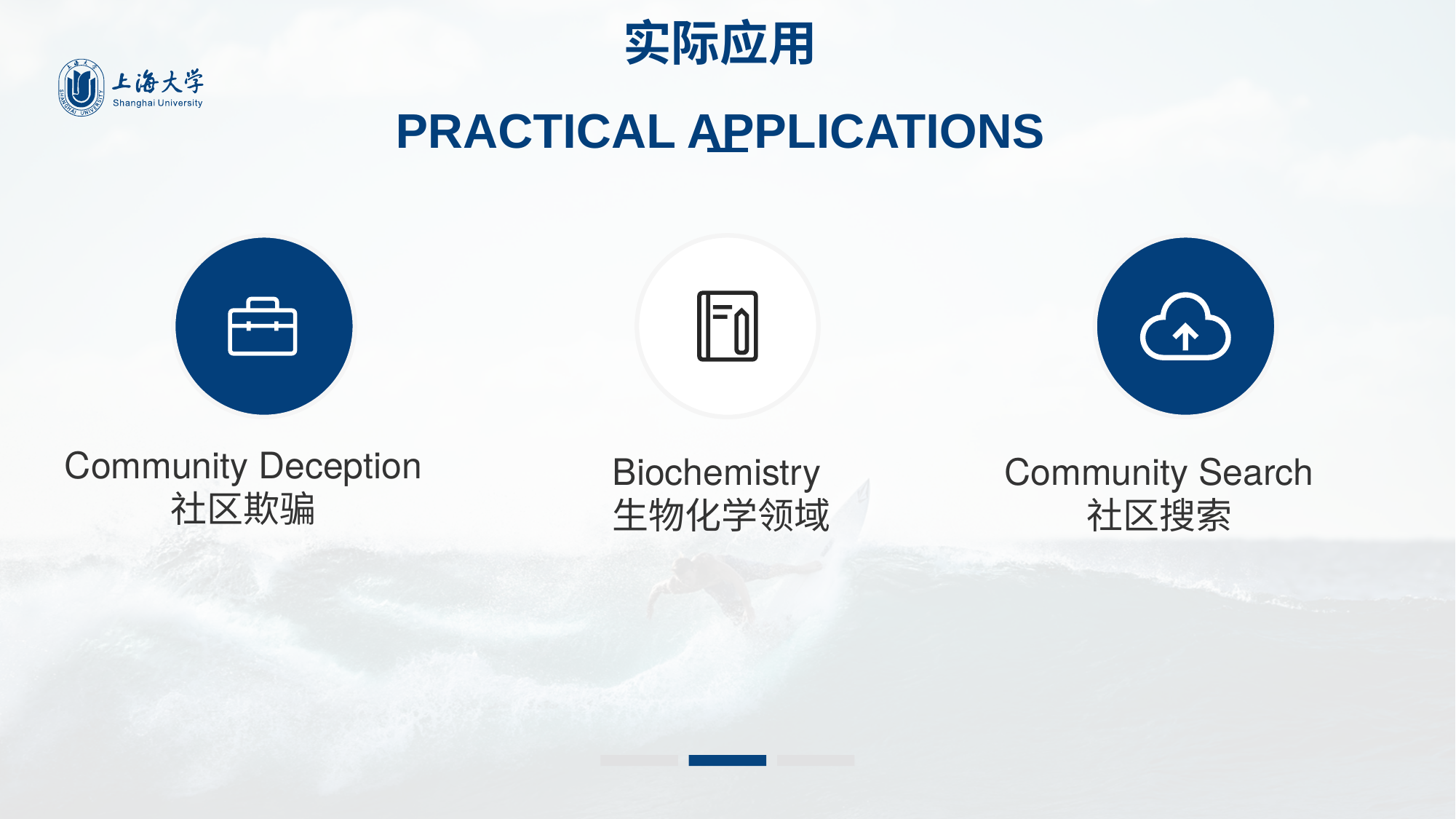

实际应用
PRACTICAL APPLICATIONS

Community Deception
社区欺骗
Biochemistry
生物化学领域
Community Search
社区搜索